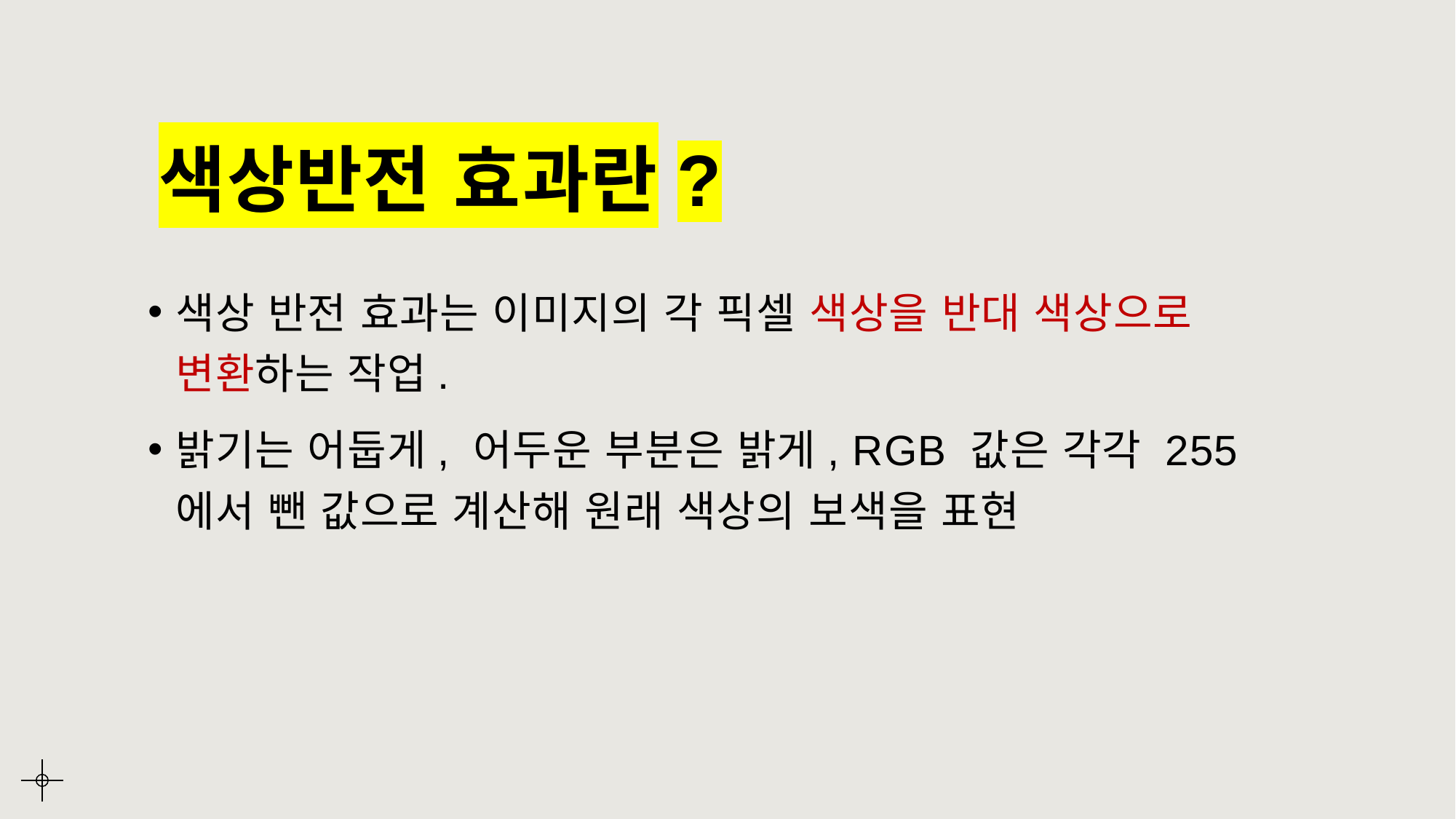

# 색상반전 효과란?
색상 반전 효과는 이미지의 각 픽셀 색상을 반대 색상으로 변환하는 작업.
밝기는 어둡게, 어두운 부분은 밝게, RGB 값은 각각 255에서 뺀 값으로 계산해 원래 색상의 보색을 표현